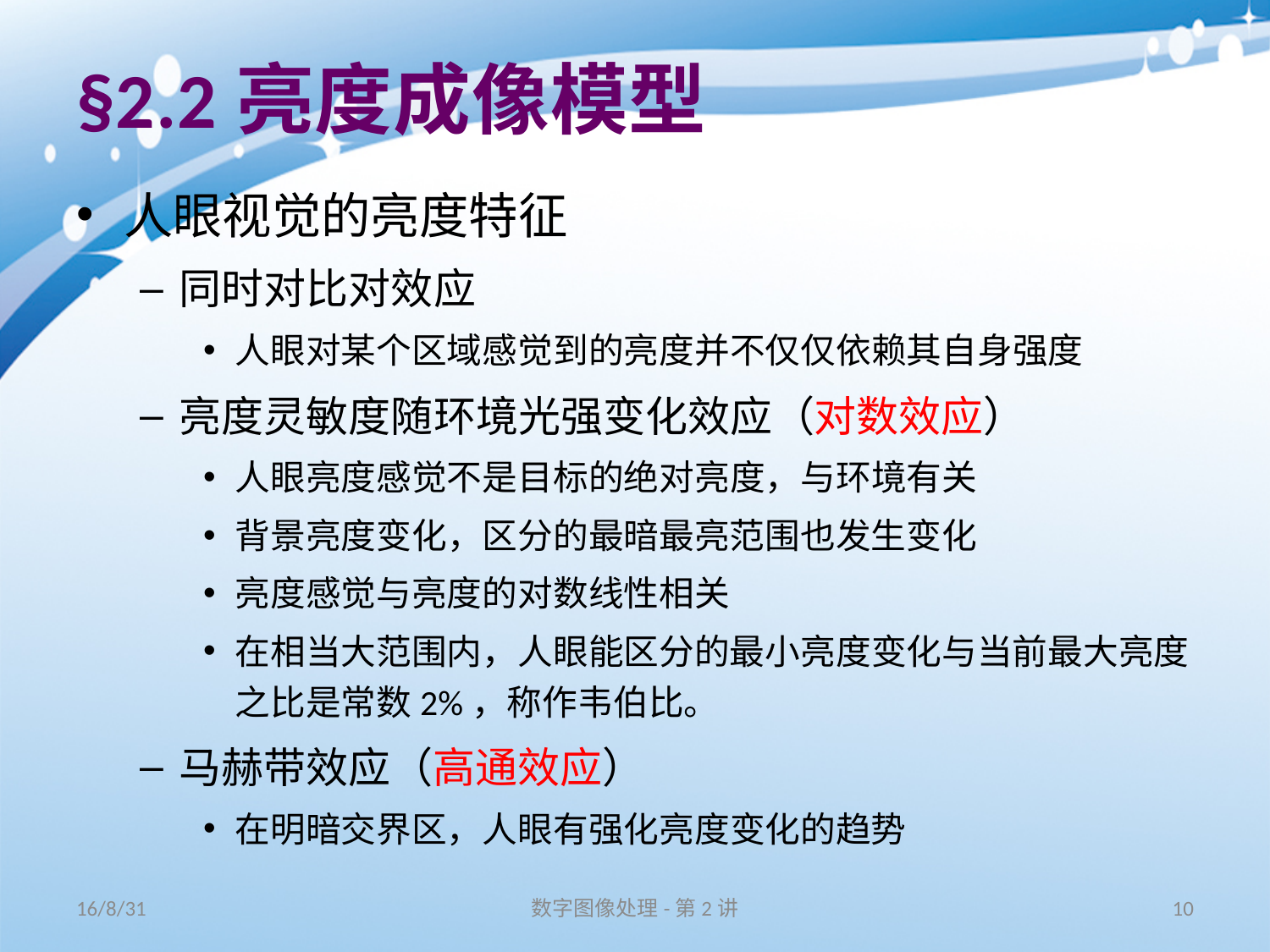

# §2.2亮度成像模型
人眼视觉的亮度特征
同时对比对效应
人眼对某个区域感觉到的亮度并不仅仅依赖其自身强度
亮度灵敏度随环境光强变化效应（对数效应）
人眼亮度感觉不是目标的绝对亮度，与环境有关
背景亮度变化，区分的最暗最亮范围也发生变化
亮度感觉与亮度的对数线性相关
在相当大范围内，人眼能区分的最小亮度变化与当前最大亮度之比是常数2%，称作韦伯比。
马赫带效应（高通效应）
在明暗交界区，人眼有强化亮度变化的趋势
16/8/31
数字图像处理-第2讲
10